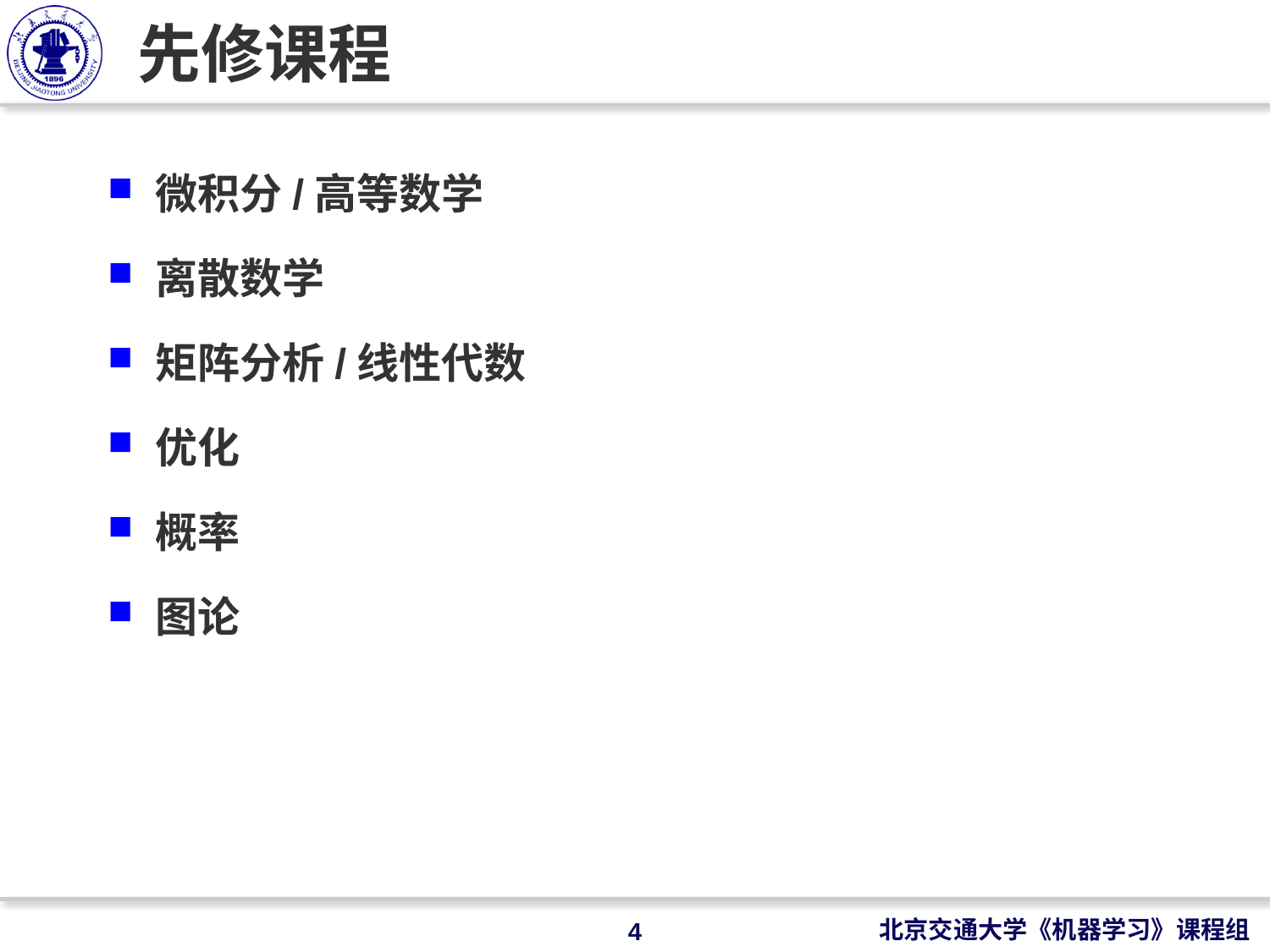

# 先修课程
微积分/高等数学
离散数学
矩阵分析/线性代数
优化
概率
图论